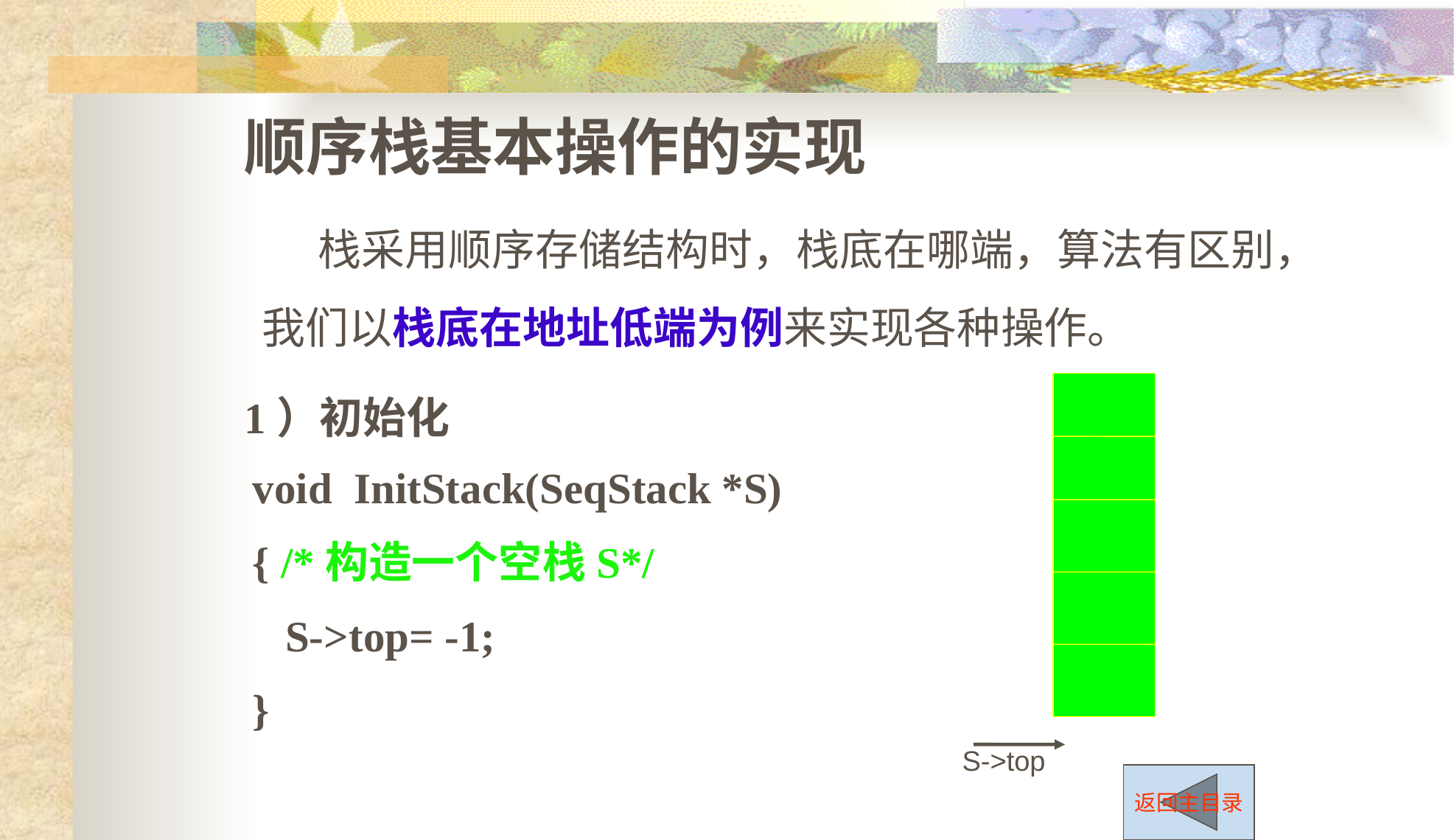

顺序栈基本操作的实现
栈采用顺序存储结构时，栈底在哪端，算法有区别，我们以栈底在地址低端为例来实现各种操作。

1）初始化
void  InitStack(SeqStack *S)
{ /*构造一个空栈S*/
   S->top= -1;
}
S->top

返回主目录